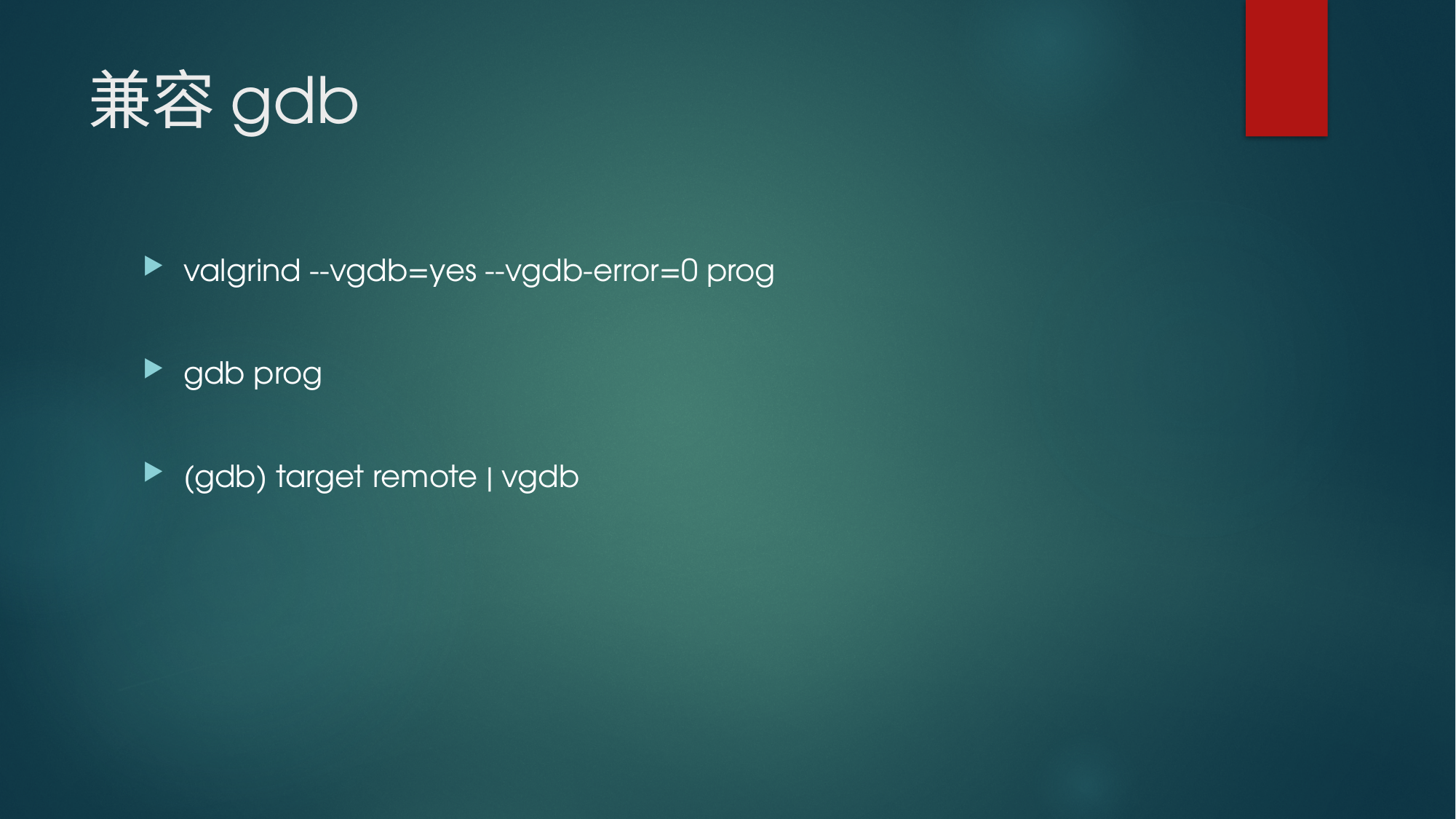

# 兼容gdb
valgrind --vgdb=yes --vgdb-error=0 prog

gdb prog

(gdb) target remote | vgdb